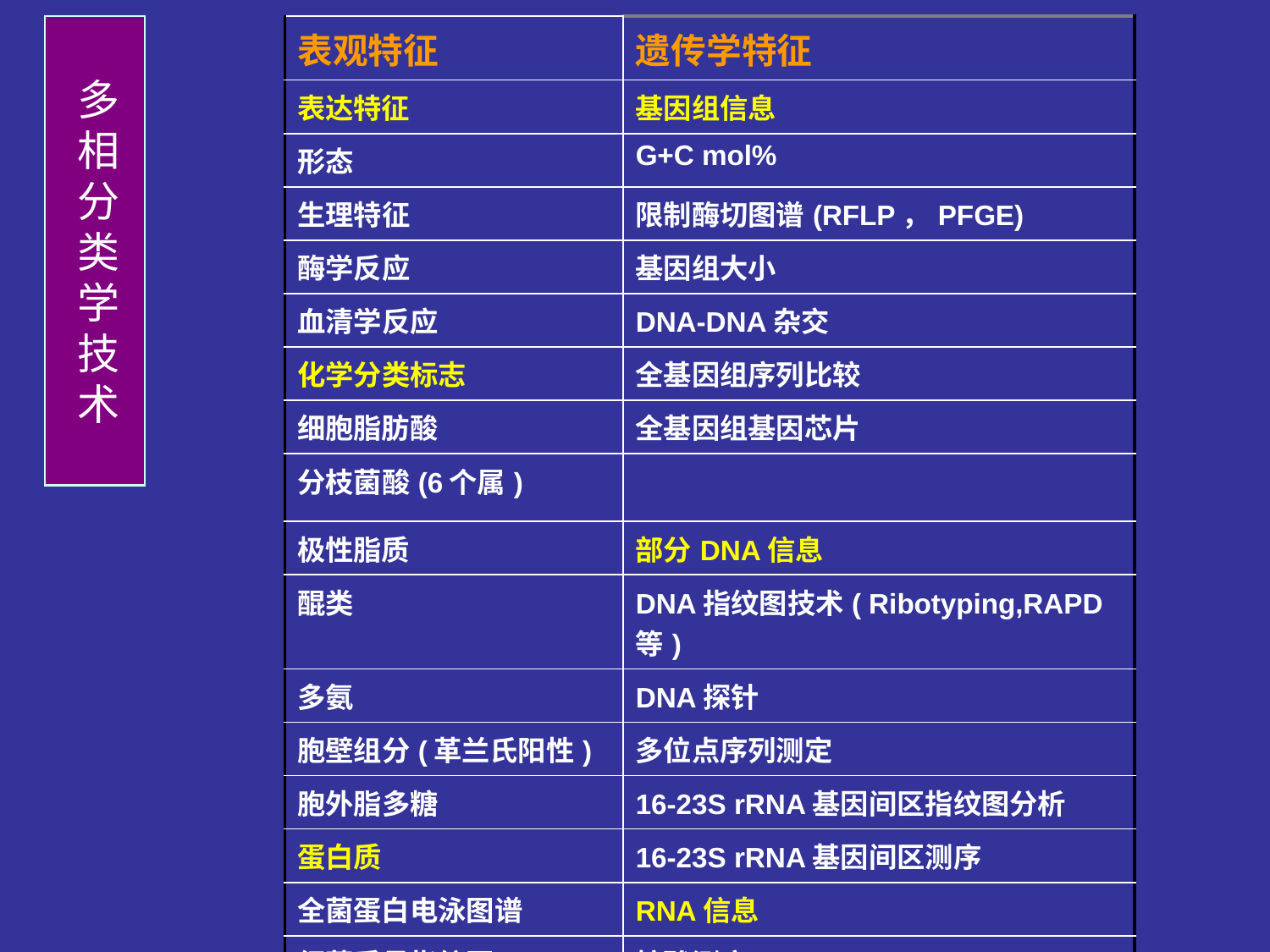

多
 相
 分
 类
 学
 技
 术

| 表观特征 | 遗传学特征 |
| --- | --- |
| 表达特征 | 基因组信息 |
| 形态 | G+C mol% |
| 生理特征 | 限制酶切图谱(RFLP，PFGE) |
| 酶学反应 | 基因组大小 |
| 血清学反应 | DNA-DNA杂交 |
| 化学分类标志 | 全基因组序列比较 |
| 细胞脂肪酸 | 全基因组基因芯片 |
| 分枝菌酸(6个属) |  |
| 极性脂质 | 部分DNA信息 |
| 醌类 | DNA指纹图技术( Ribotyping,RAPD等) |
| 多氨 | DNA探针 |
| 胞壁组分(革兰氏阳性) | 多位点序列测定 |
| 胞外脂多糖 | 16-23S rRNA基因间区指纹图分析 |
| 蛋白质 | 16-23S rRNA基因间区测序 |
| 全菌蛋白电泳图谱 | RNA信息 |
| 细菌质量指纹图 | 核酸测序(16S rRNA、18S rRNA) |
| 酶图谱(MEE) | LMW RNA图谱 |